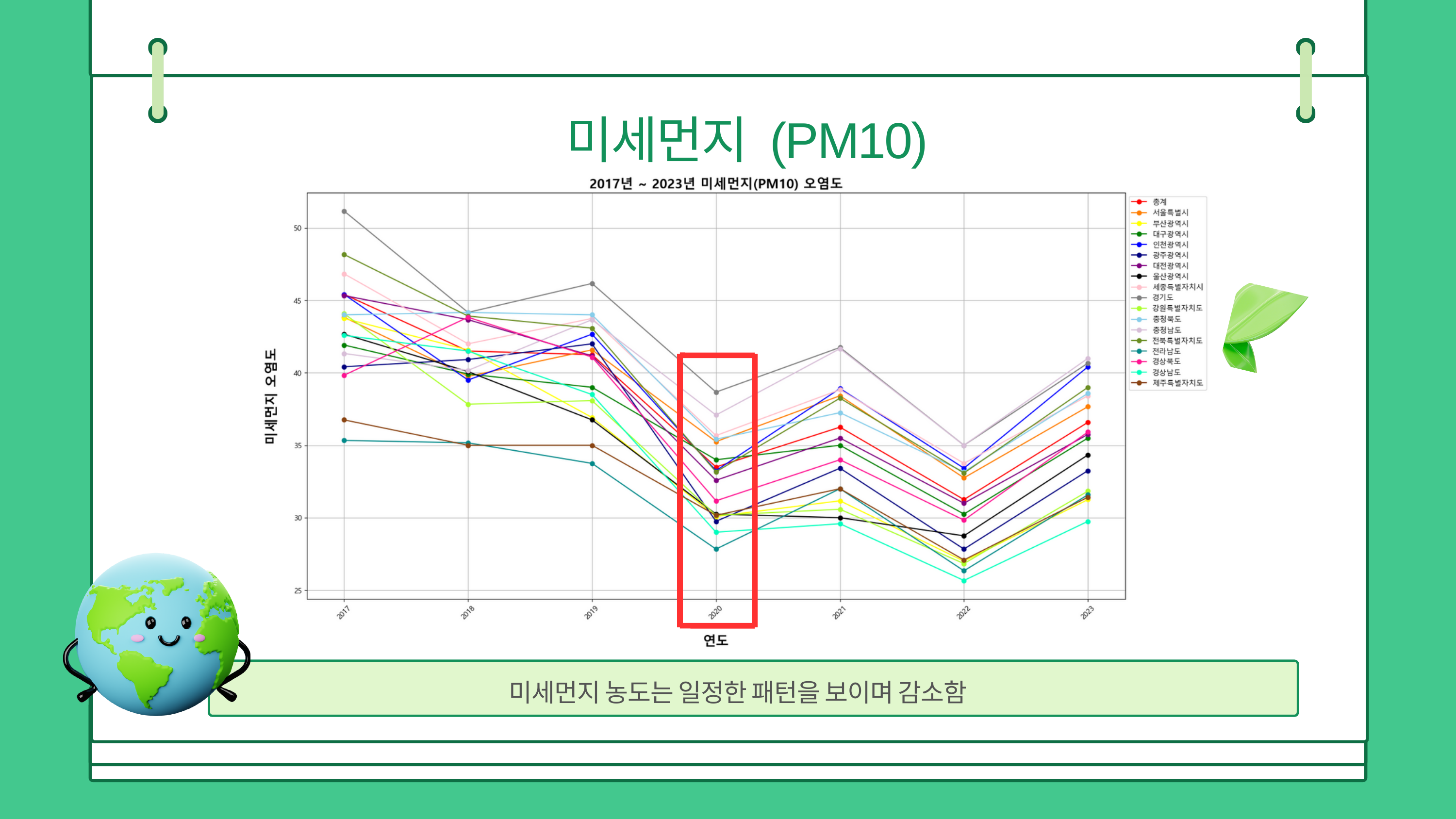

미세먼지 (PM10)

미세먼지 농도는 일정한 패턴을 보이며 감소함